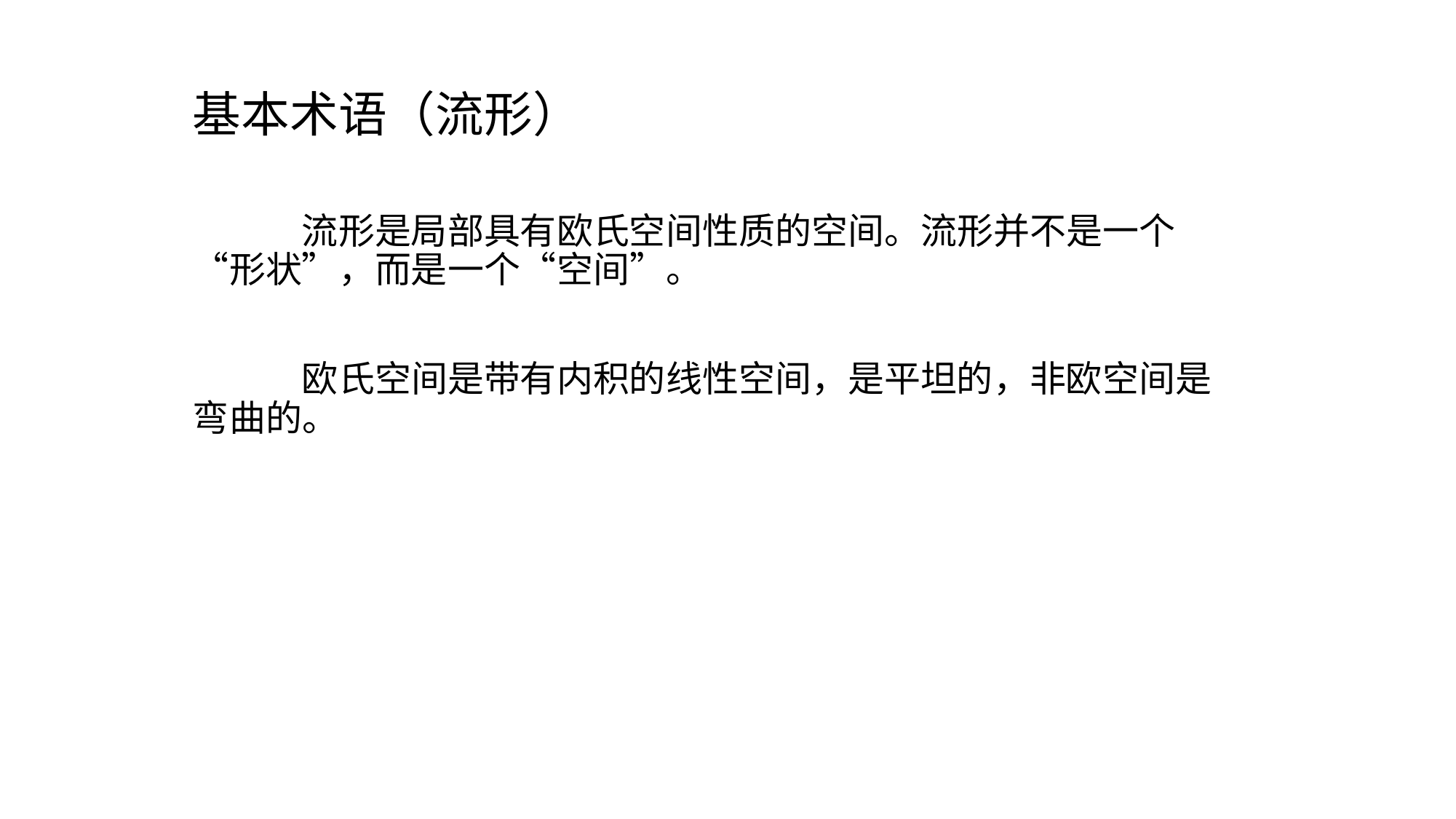

基本术语（流形）

	流形是局部具有欧氏空间性质的空间。流形并不是一个“形状”，而是一个“空间”。

	欧氏空间是带有内积的线性空间，是平坦的，非欧空间是弯曲的。